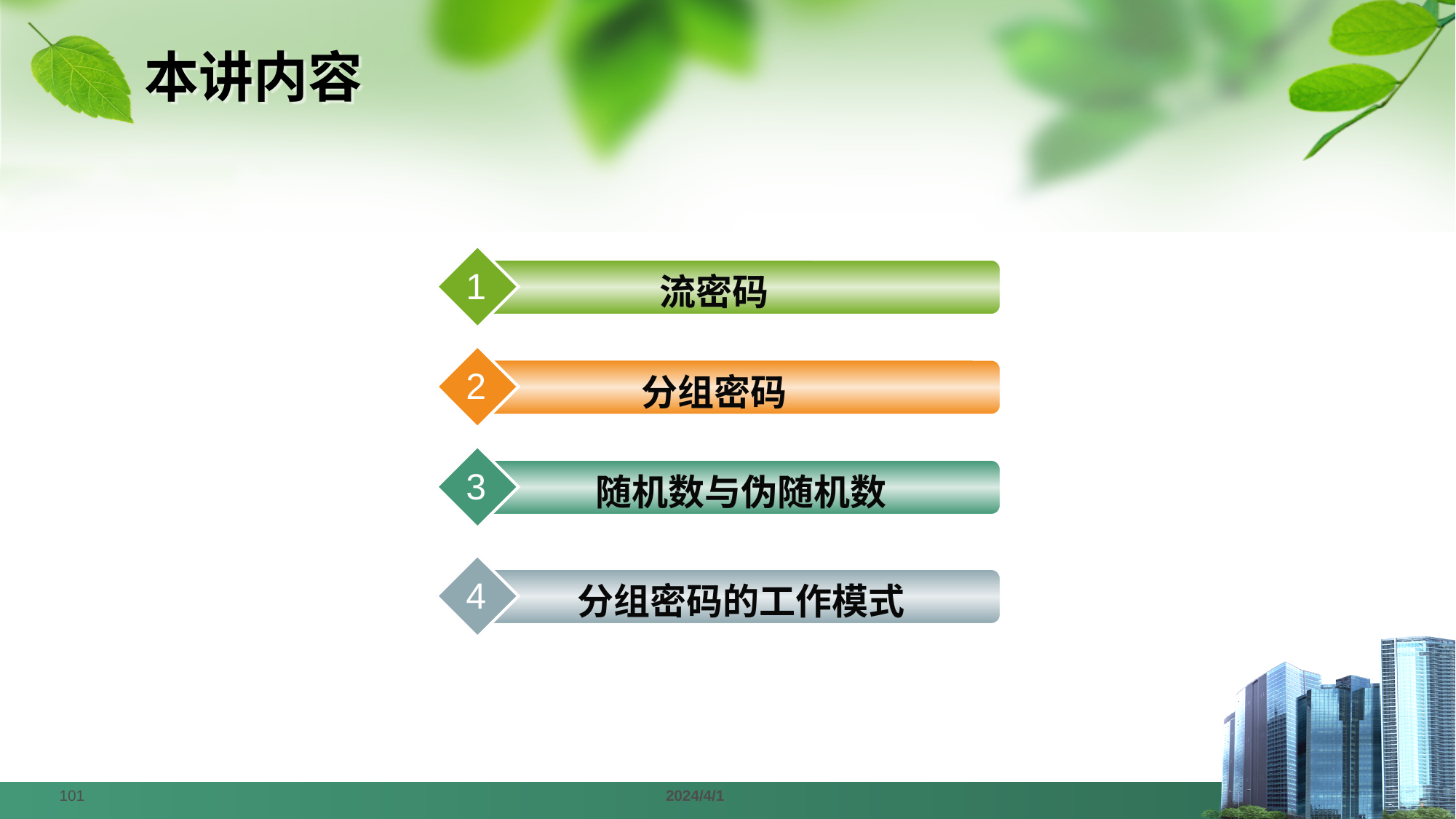

# 本讲内容

1

流密码

2

分组密码

3

随机数与伪随机数

4

分组密码的工作模式
101
2024/4/1